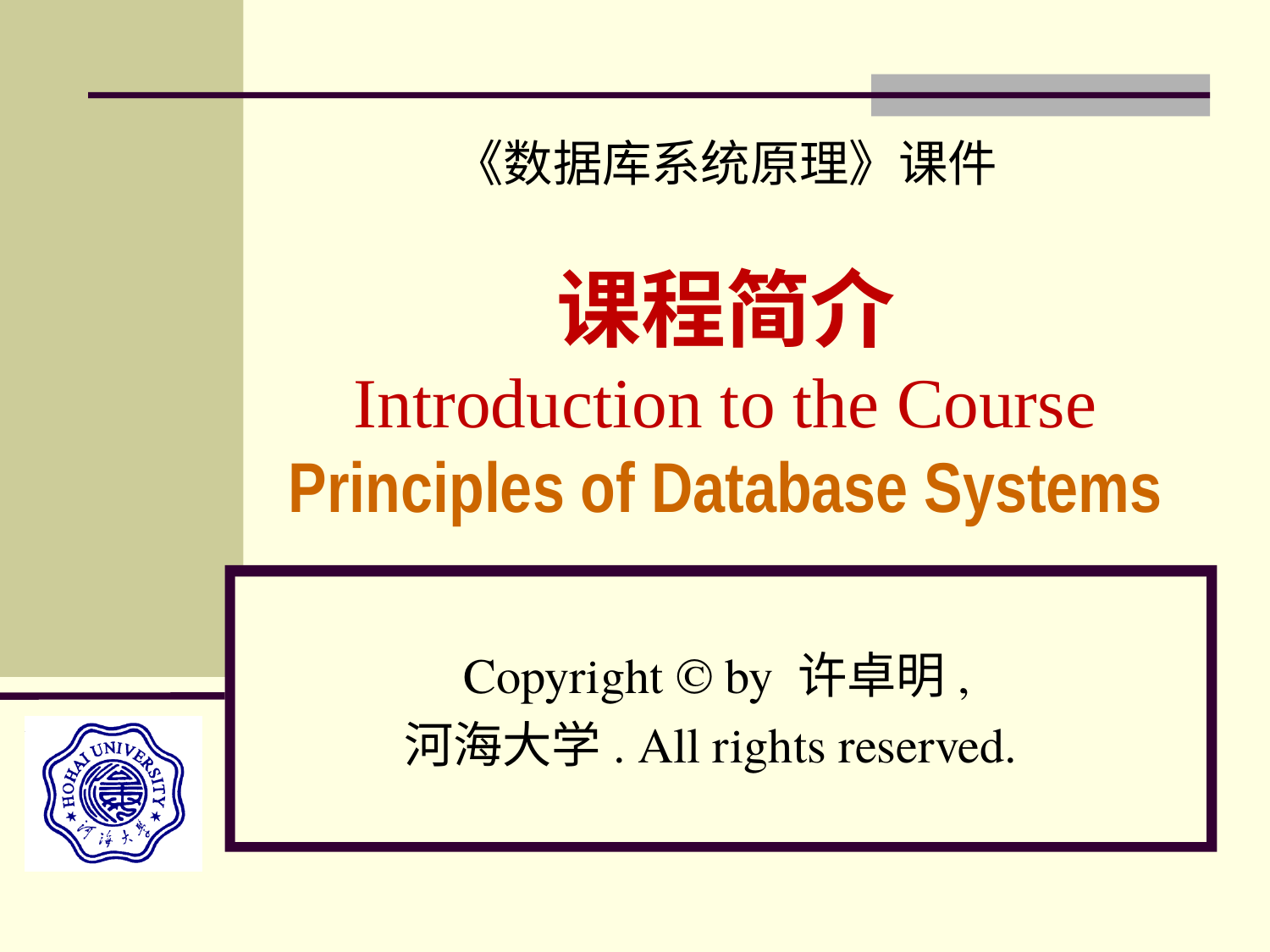

# 课程简介 Introduction to the Course Principles of Database Systems
Copyright © by 许卓明,
河海大学. All rights reserved.